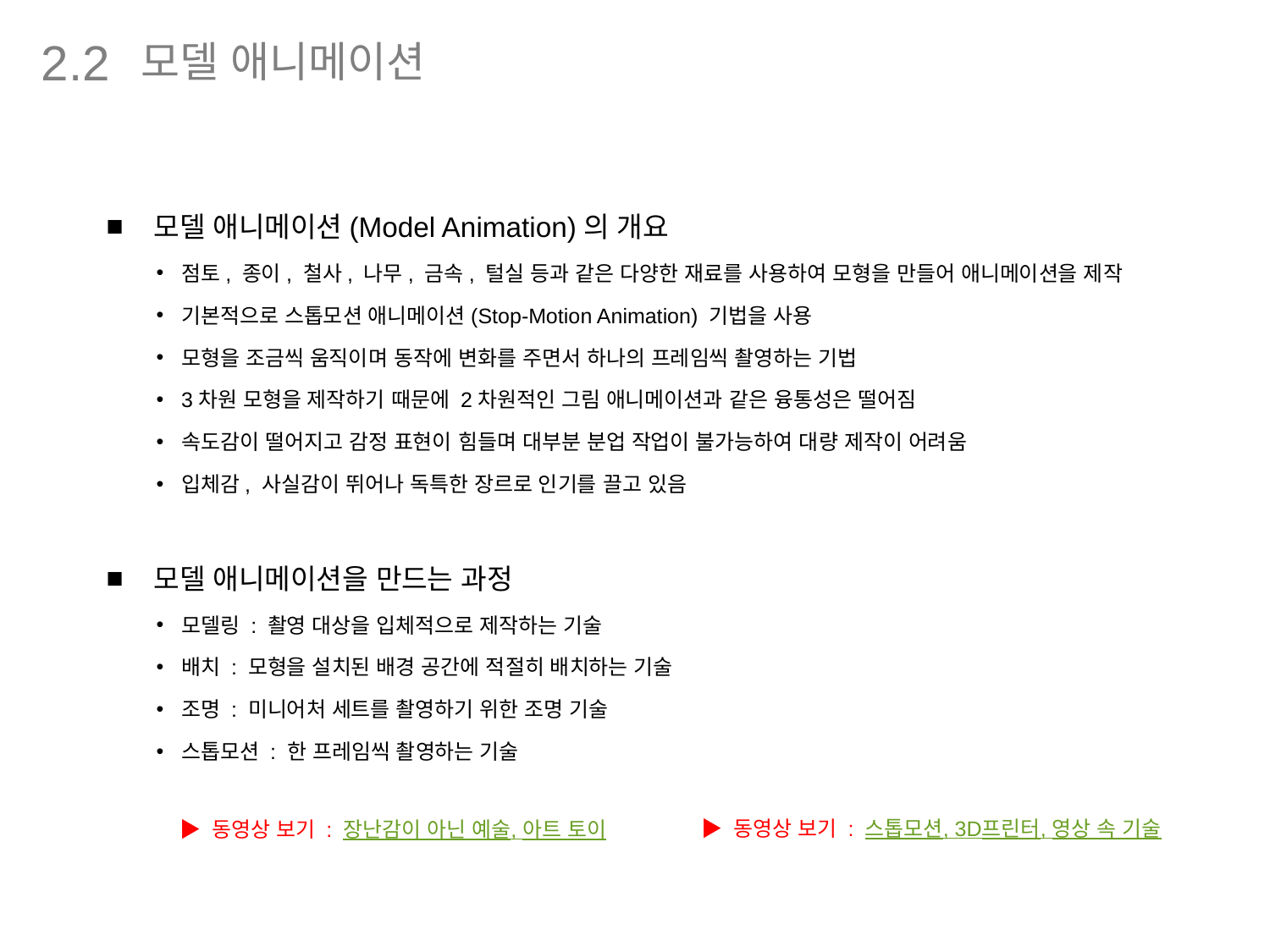

모델 애니메이션
2.2
모델 애니메이션(Model Animation)의 개요
점토, 종이, 철사, 나무, 금속, 털실 등과 같은 다양한 재료를 사용하여 모형을 만들어 애니메이션을 제작
기본적으로 스톱모션 애니메이션(Stop-Motion Animation) 기법을 사용
모형을 조금씩 움직이며 동작에 변화를 주면서 하나의 프레임씩 촬영하는 기법
3차원 모형을 제작하기 때문에 2차원적인 그림 애니메이션과 같은 융통성은 떨어짐
속도감이 떨어지고 감정 표현이 힘들며 대부분 분업 작업이 불가능하여 대량 제작이 어려움
입체감, 사실감이 뛰어나 독특한 장르로 인기를 끌고 있음

모델 애니메이션을 만드는 과정
모델링 : 촬영 대상을 입체적으로 제작하는 기술
배치 : 모형을 설치된 배경 공간에 적절히 배치하는 기술
조명 : 미니어처 세트를 촬영하기 위한 조명 기술
스톱모션 : 한 프레임씩 촬영하는 기술

▶ 동영상 보기 : 스톱모션, 3D프린터, 영상 속 기술
▶ 동영상 보기 : 장난감이 아닌 예술, 아트 토이